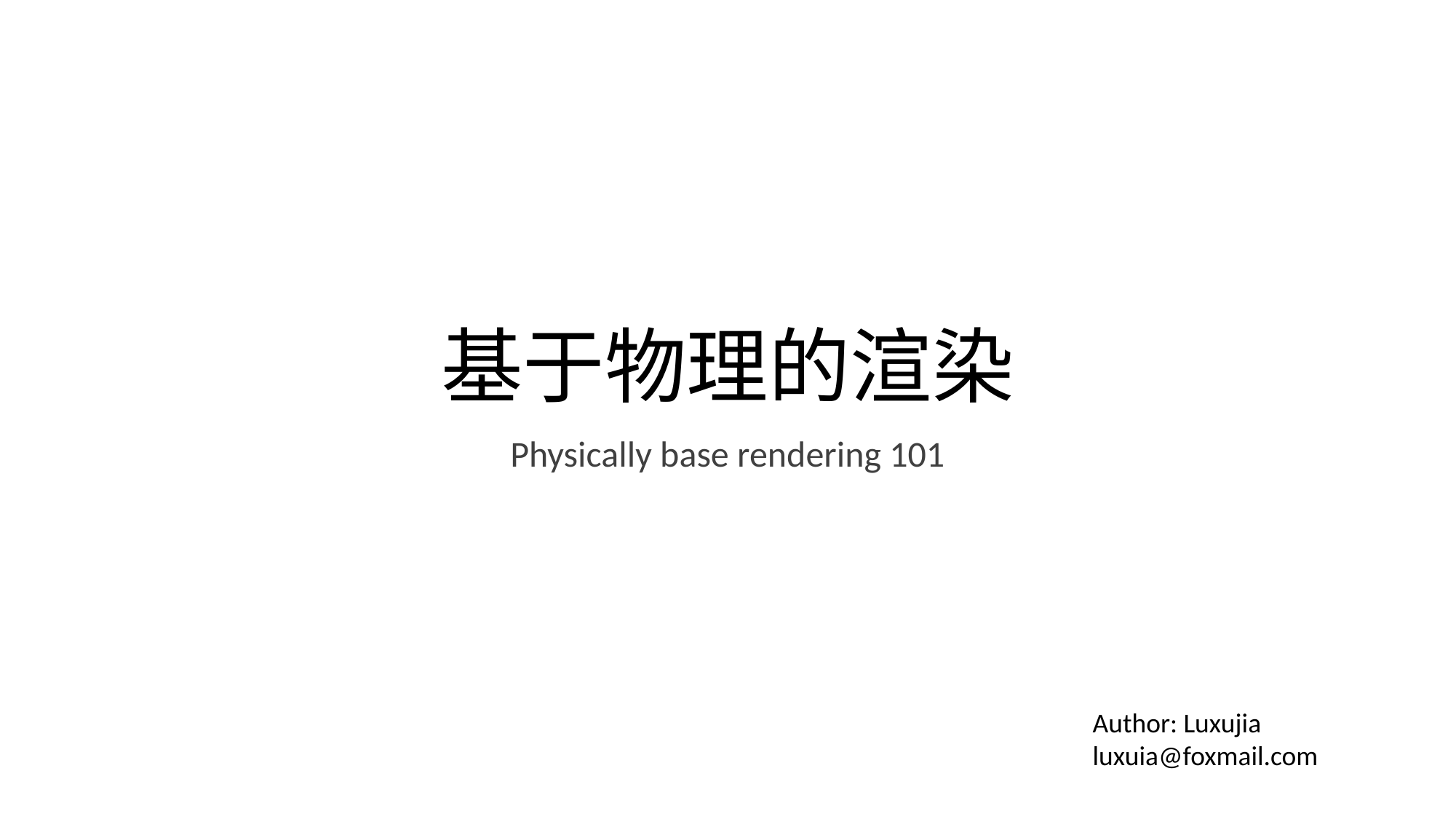

# 基于物理的渲染
Physically base rendering 101
Author: Luxujia
luxuia@foxmail.com